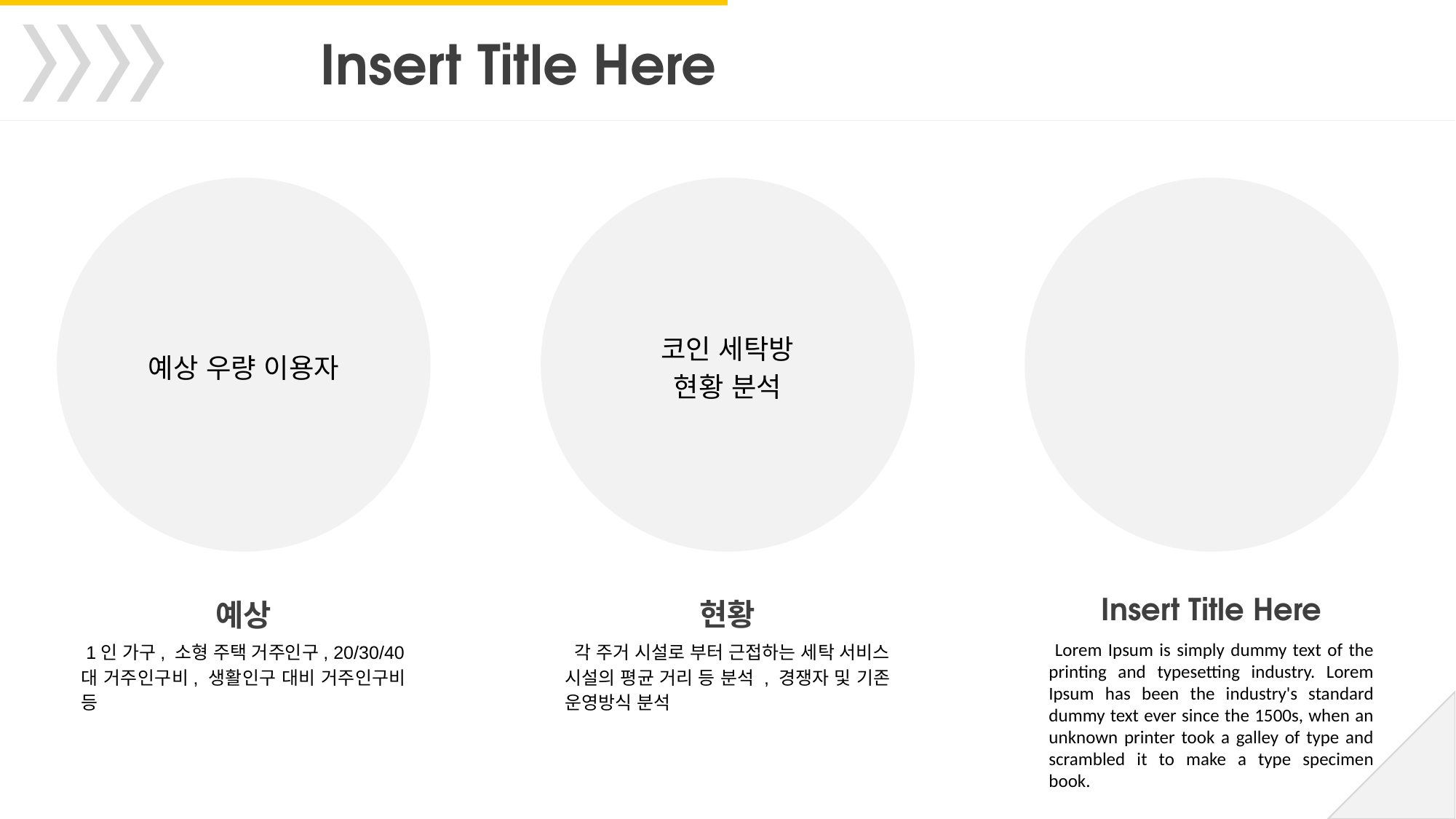

Insert Title Here

코인 세탁방
현황 분석
예상 우량 이용자
예상

 1인 가구, 소형 주택 거주인구, 20/30/40대 거주인구비, 생활인구 대비 거주인구비 등
현황
 각 주거 시설로 부터 근접하는 세탁 서비스 시설의 평균 거리 등 분석 , 경쟁자 및 기존 운영방식 분석
Insert Title Here
 Lorem Ipsum is simply dummy text of the printing and typesetting industry. Lorem Ipsum has been the industry's standard dummy text ever since the 1500s, when an unknown printer took a galley of type and scrambled it to make a type specimen book.